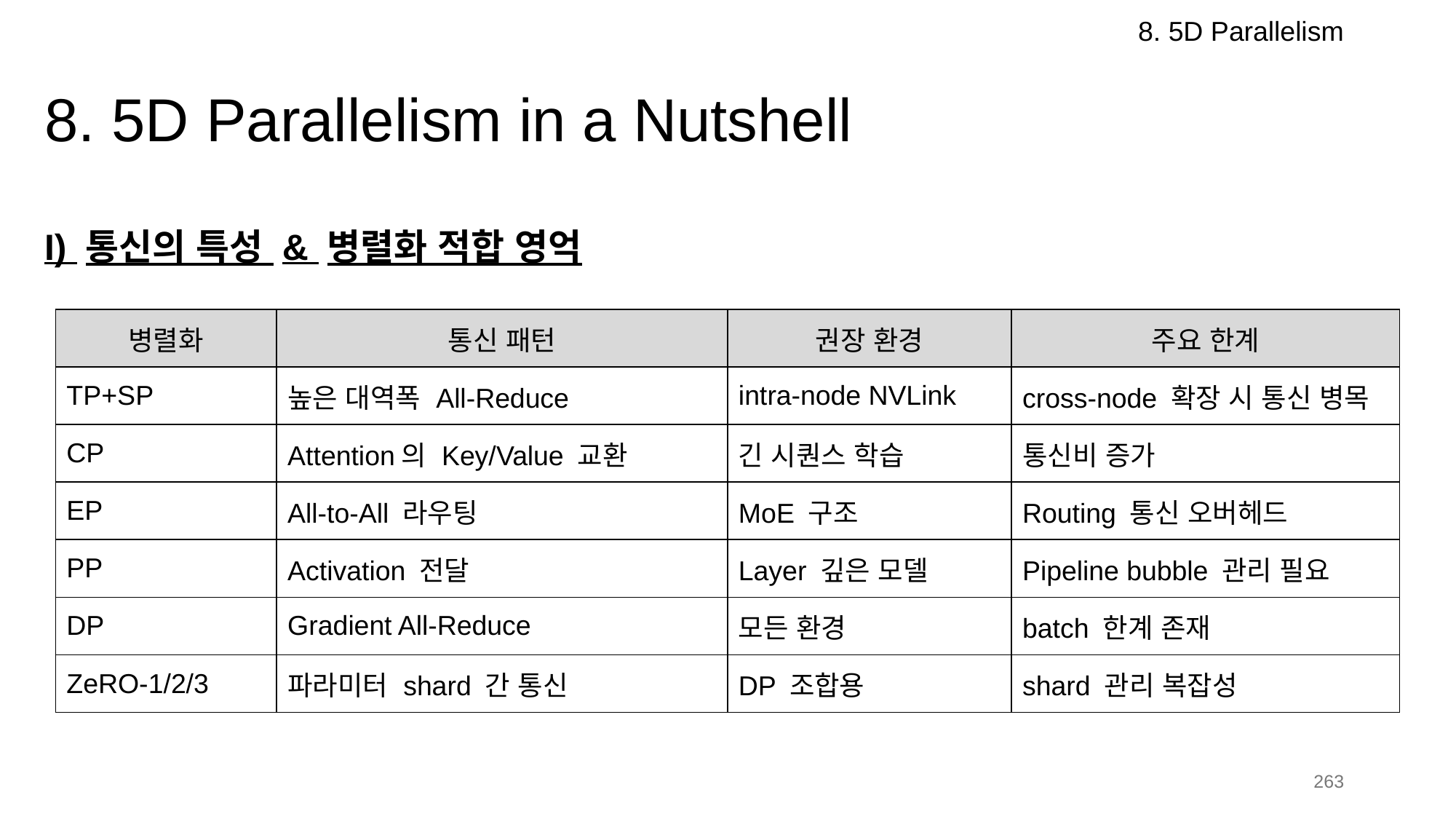

8. 5D Parallelism
# 8. 5D Parallelism in a Nutshell
I) 통신의 특성 & 병렬화 적합 영억
| 병렬화 | 통신 패턴 | 권장 환경 | 주요 한계 |
| --- | --- | --- | --- |
| TP+SP | 높은 대역폭 All-Reduce | intra-node NVLink | cross-node 확장 시 통신 병목 |
| CP | Attention의 Key/Value 교환 | 긴 시퀀스 학습 | 통신비 증가 |
| EP | All-to-All 라우팅 | MoE 구조 | Routing 통신 오버헤드 |
| PP | Activation 전달 | Layer 깊은 모델 | Pipeline bubble 관리 필요 |
| DP | Gradient All-Reduce | 모든 환경 | batch 한계 존재 |
| ZeRO-1/2/3 | 파라미터 shard 간 통신 | DP 조합용 | shard 관리 복잡성 |
263